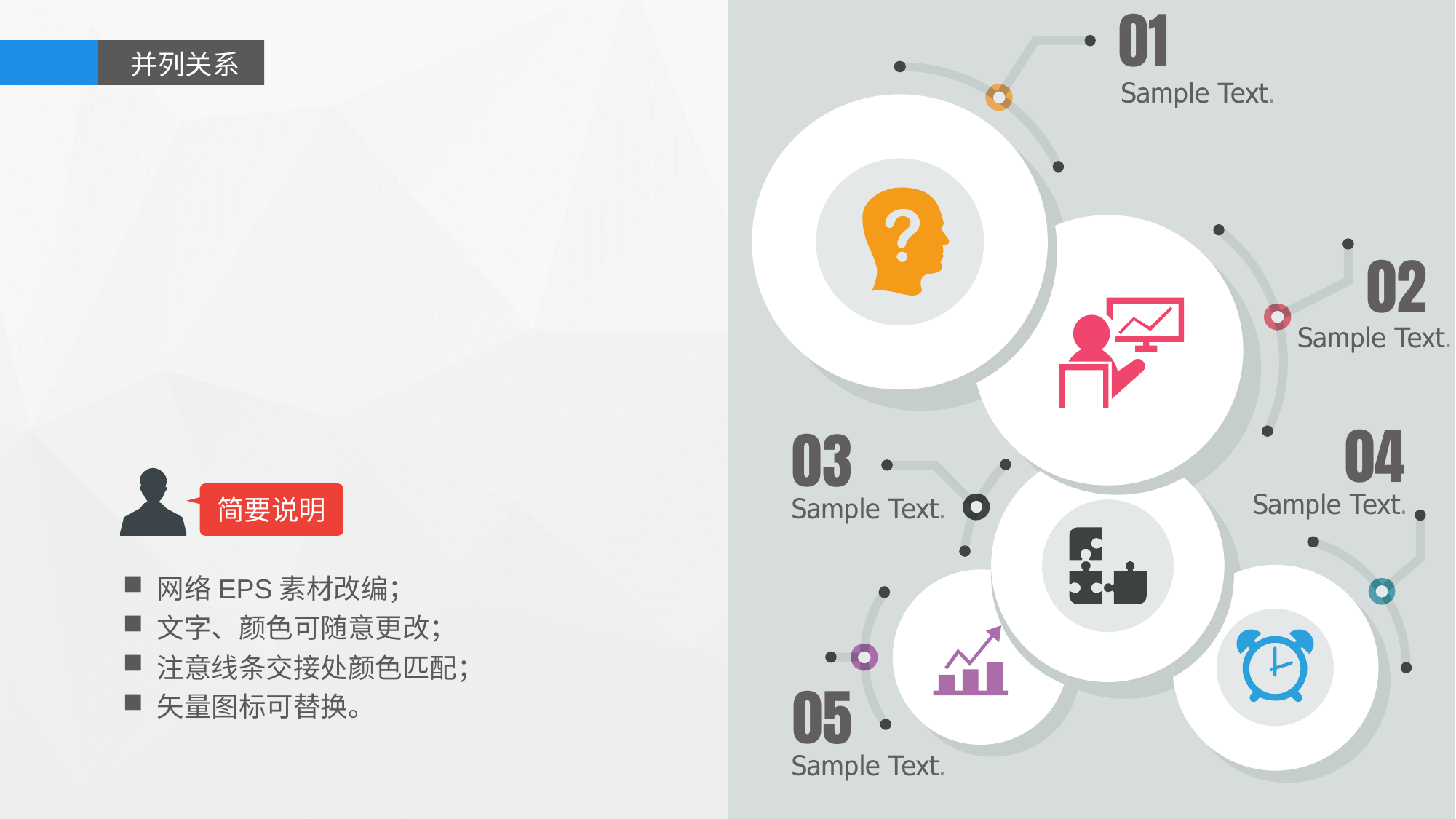

01

并列关系

Sample Text.

02

Sample Text.
04
03

Sample Text.
简要说明
Sample Text.

网络EPS素材改编；
文字、颜色可随意更改；
注意线条交接处颜色匹配；
矢量图标可替换。

05

Sample Text.